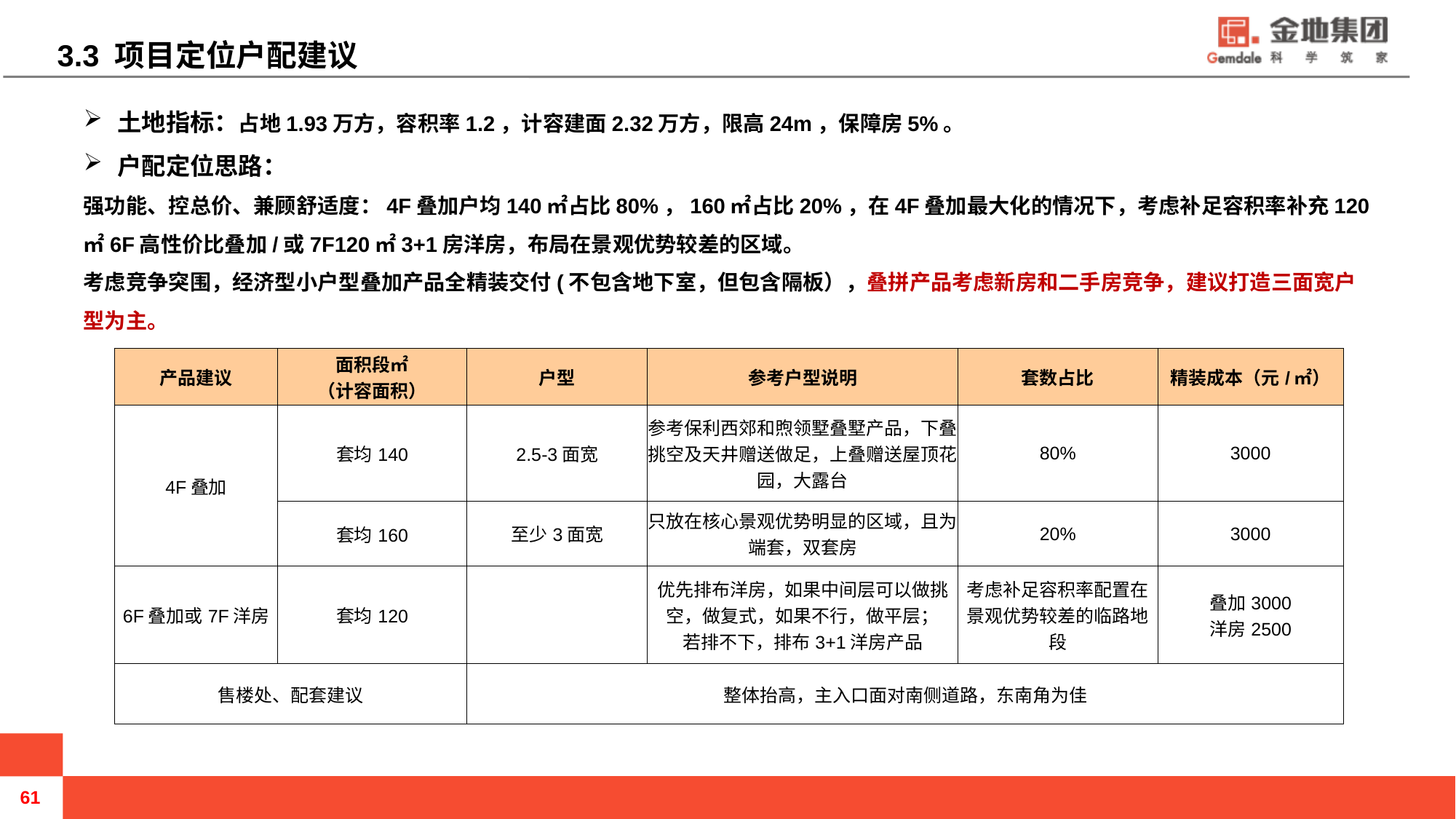

# 3.3 项目定位户配建议
土地指标：占地1.93万方，容积率1.2，计容建面2.32万方，限高24m，保障房5%。
户配定位思路：
强功能、控总价、兼顾舒适度：4F叠加户均140㎡占比80%，160㎡占比20%，在4F叠加最大化的情况下，考虑补足容积率补充120㎡6F高性价比叠加/或7F120㎡3+1房洋房，布局在景观优势较差的区域。
考虑竞争突围，经济型小户型叠加产品全精装交付(不包含地下室，但包含隔板），叠拼产品考虑新房和二手房竞争，建议打造三面宽户型为主。
| 产品建议 | 面积段㎡ （计容面积） | 户型 | 参考户型说明 | 套数占比 | 精装成本（元/㎡） |
| --- | --- | --- | --- | --- | --- |
| 4F叠加 | 套均140 | 2.5-3面宽 | 参考保利西郊和煦领墅叠墅产品，下叠挑空及天井赠送做足，上叠赠送屋顶花园，大露台 | 80% | 3000 |
|  | 套均160 | 至少3面宽 | 只放在核心景观优势明显的区域，且为端套，双套房 | 20% | 3000 |
| 6F叠加或7F洋房 | 套均120 |  | 优先排布洋房，如果中间层可以做挑空，做复式，如果不行，做平层； 若排不下，排布3+1洋房产品 | 考虑补足容积率配置在景观优势较差的临路地段 | 叠加3000 洋房2500 |
| 售楼处、配套建议 |  | 整体抬高，主入口面对南侧道路，东南角为佳 |  |  |  |